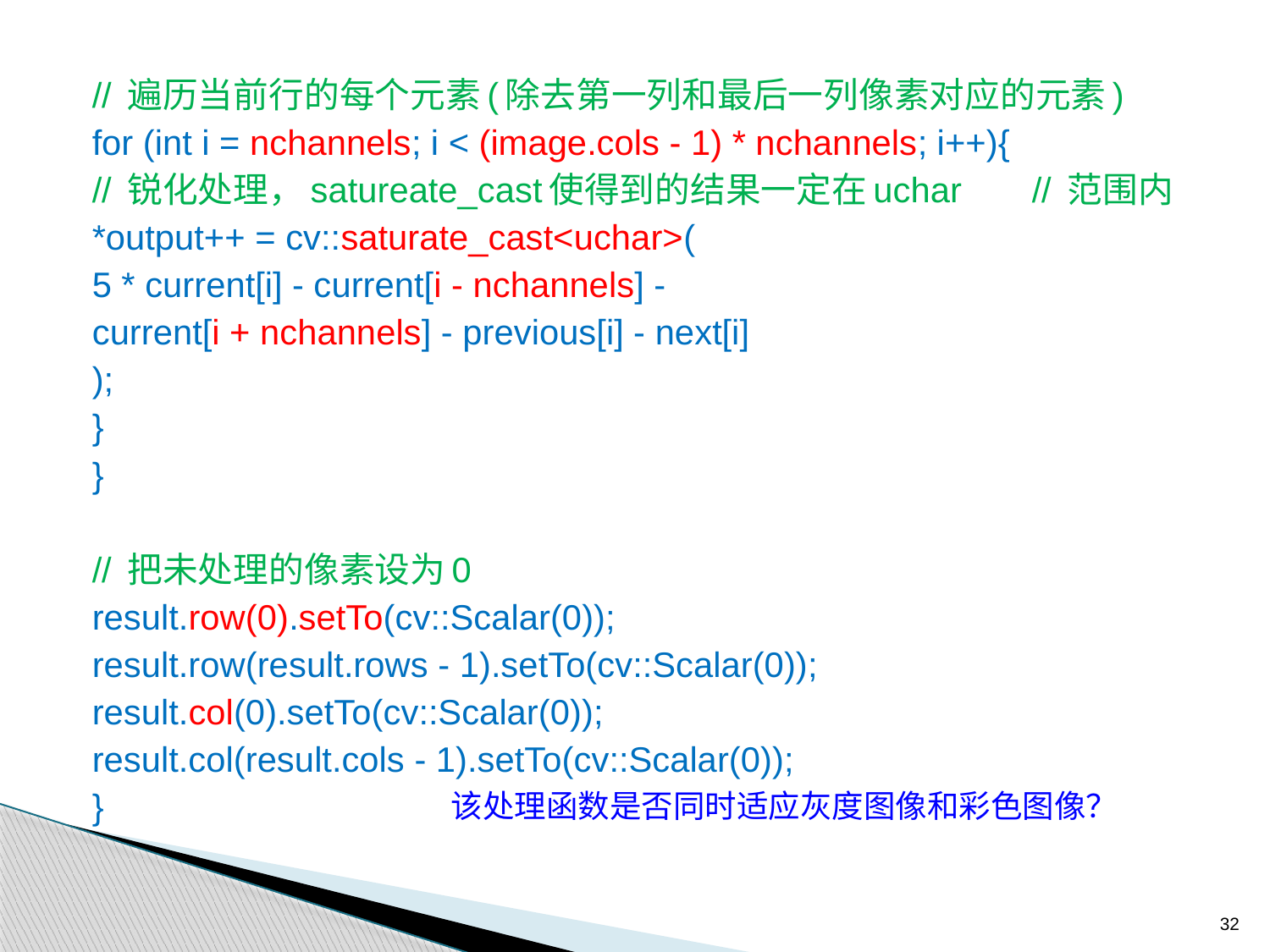

// 遍历当前行的每个元素(除去第一列和最后一列像素对应的元素)
	for (int i = nchannels; i < (image.cols - 1) * nchannels; i++){
		// 锐化处理，satureate_cast使得到的结果一定在uchar		// 范围内
		*output++ = cv::saturate_cast<uchar>(
			5 * current[i] - current[i - nchannels] -
			current[i + nchannels] - previous[i] - next[i]
			);
		}
	}

	// 把未处理的像素设为0
	result.row(0).setTo(cv::Scalar(0));
	result.row(result.rows - 1).setTo(cv::Scalar(0));
	result.col(0).setTo(cv::Scalar(0));
	result.col(result.cols - 1).setTo(cv::Scalar(0));
}
该处理函数是否同时适应灰度图像和彩色图像？
32